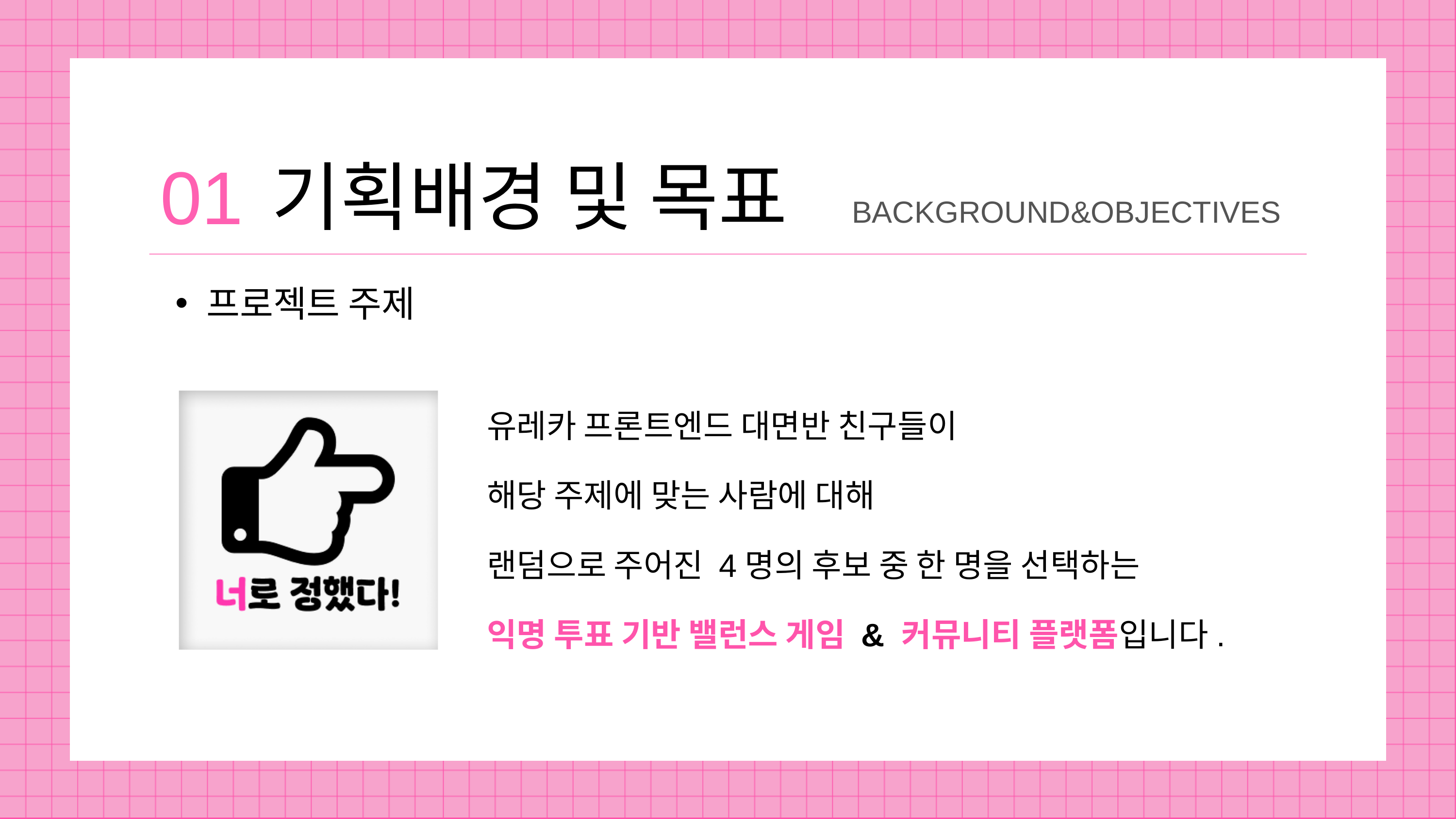

01
기획배경 및 목표
BACKGROUND&OBJECTIVES
프로젝트 주제

유레카 프론트엔드 대면반 친구들이
해당 주제에 맞는 사람에 대해
랜덤으로 주어진 4명의 후보 중 한 명을 선택하는
익명 투표 기반 밸런스 게임 & 커뮤니티 플랫폼입니다.